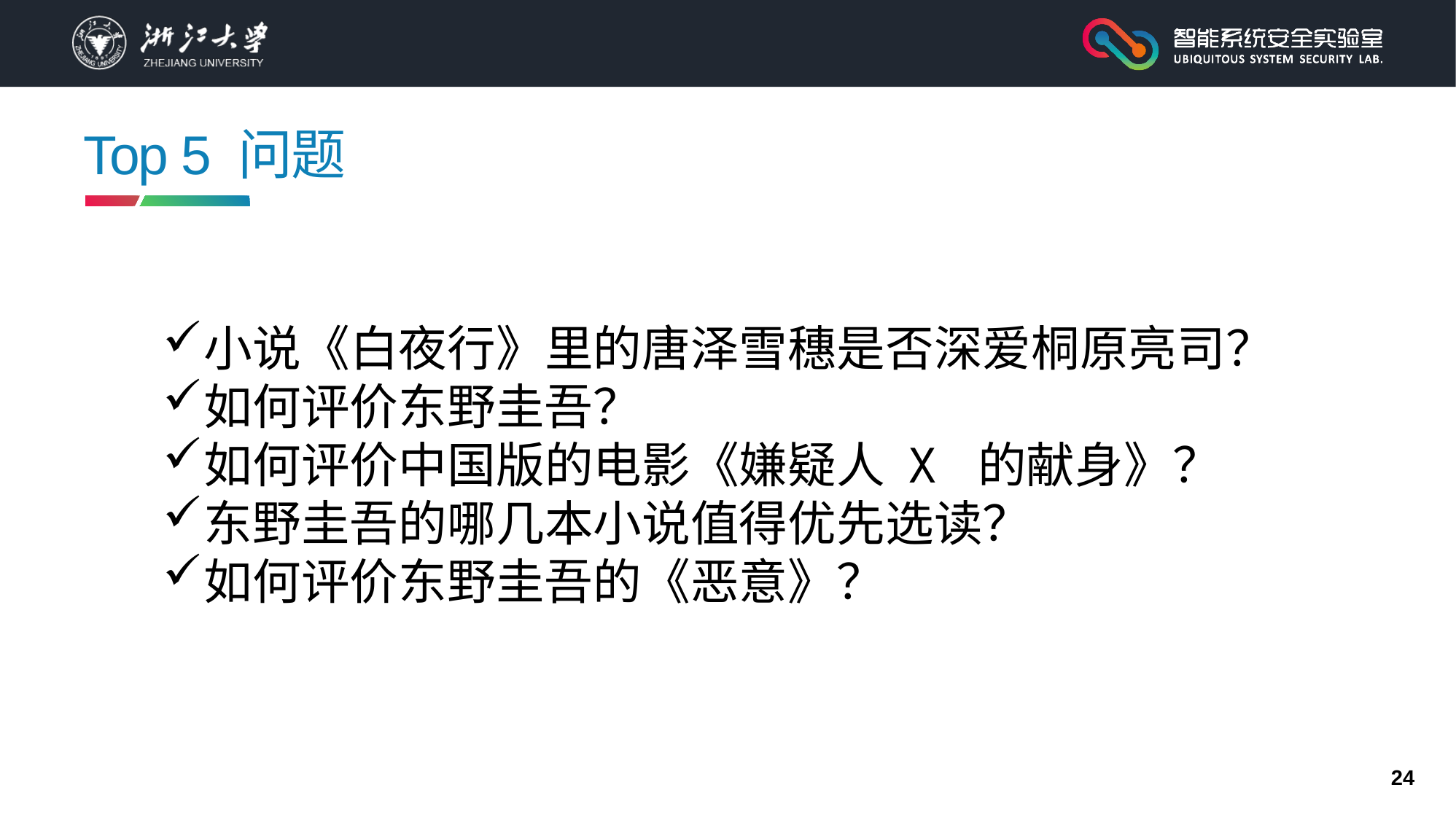

# Top 5 问题
小说《白夜行》里的唐泽雪穗是否深爱桐原亮司？
如何评价东野圭吾？
如何评价中国版的电影《嫌疑人 X 的献身》？
东野圭吾的哪几本小说值得优先选读？
如何评价东野圭吾的《恶意》？
24